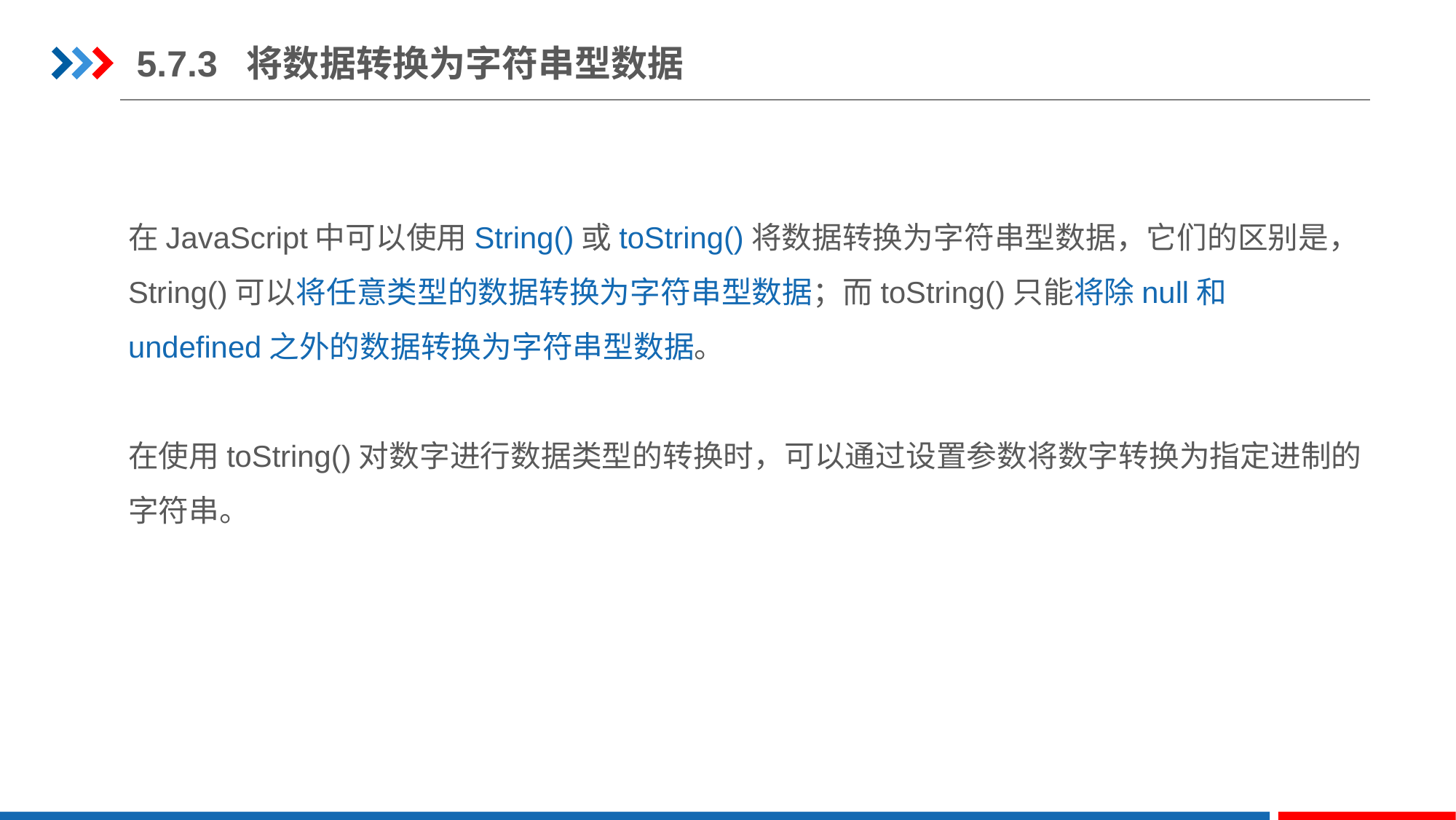

5.7.3  将数据转换为字符串型数据
在JavaScript中可以使用String()或toString()将数据转换为字符串型数据，它们的区别是，String()可以将任意类型的数据转换为字符串型数据；而toString()只能将除null和undefined之外的数据转换为字符串型数据。

在使用toString()对数字进行数据类型的转换时，可以通过设置参数将数字转换为指定进制的字符串。